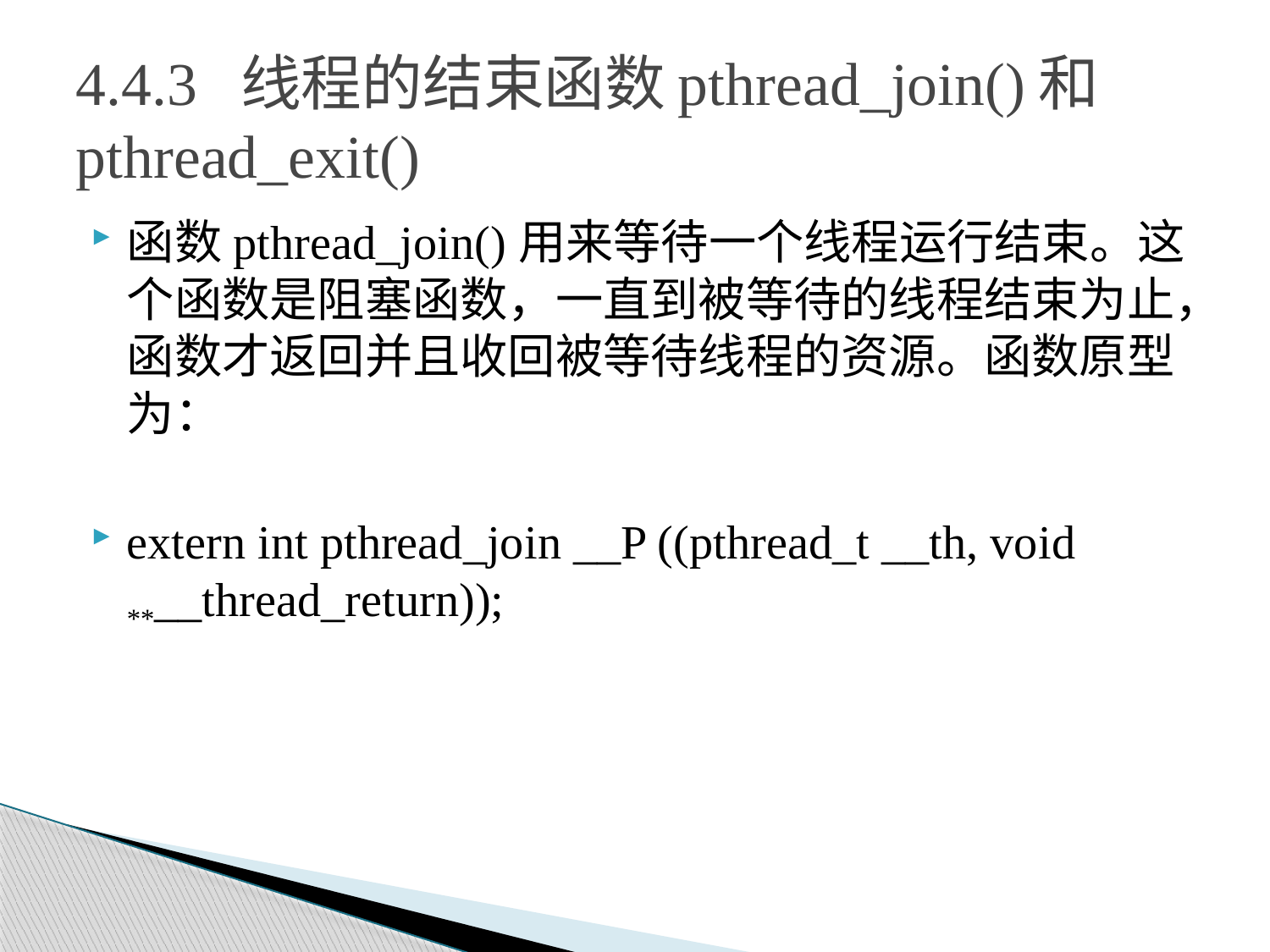

# 4.4.3  线程的结束函数pthread_join()和pthread_exit()
函数pthread_join()用来等待一个线程运行结束。这个函数是阻塞函数，一直到被等待的线程结束为止，函数才返回并且收回被等待线程的资源。函数原型为：

extern int pthread_join __P ((pthread_t __th, void **__thread_return));